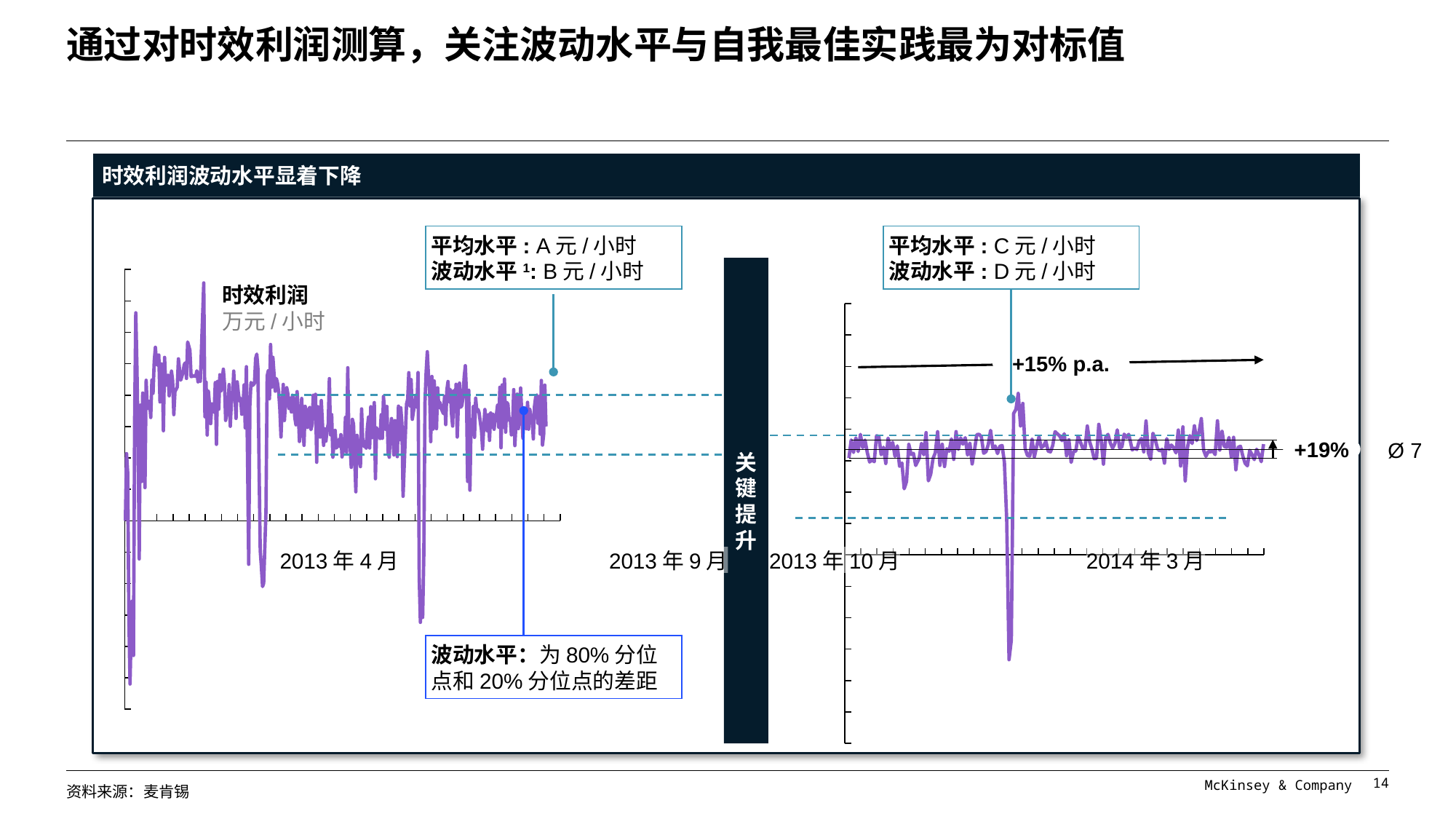

# 通过对时效利润测算，关注波动水平与自我最佳实践最为对标值

时效利润波动水平显着下降

平均水平: A元/小时
波动水平1: B元/小时
平均水平: C元/小时
波动水平: D元/小时
关键提升

### Chart

| Category |  |
|---|---|
时效利润
万元/小时

### Chart

| Category |  |
|---|---|
+15% p.a.
+19%
Ø 7
2013年4月
2013年9月
2013年10月
2014年3月
波动水平：为80%分位点和20%分位点的差距
资料来源：麦肯锡